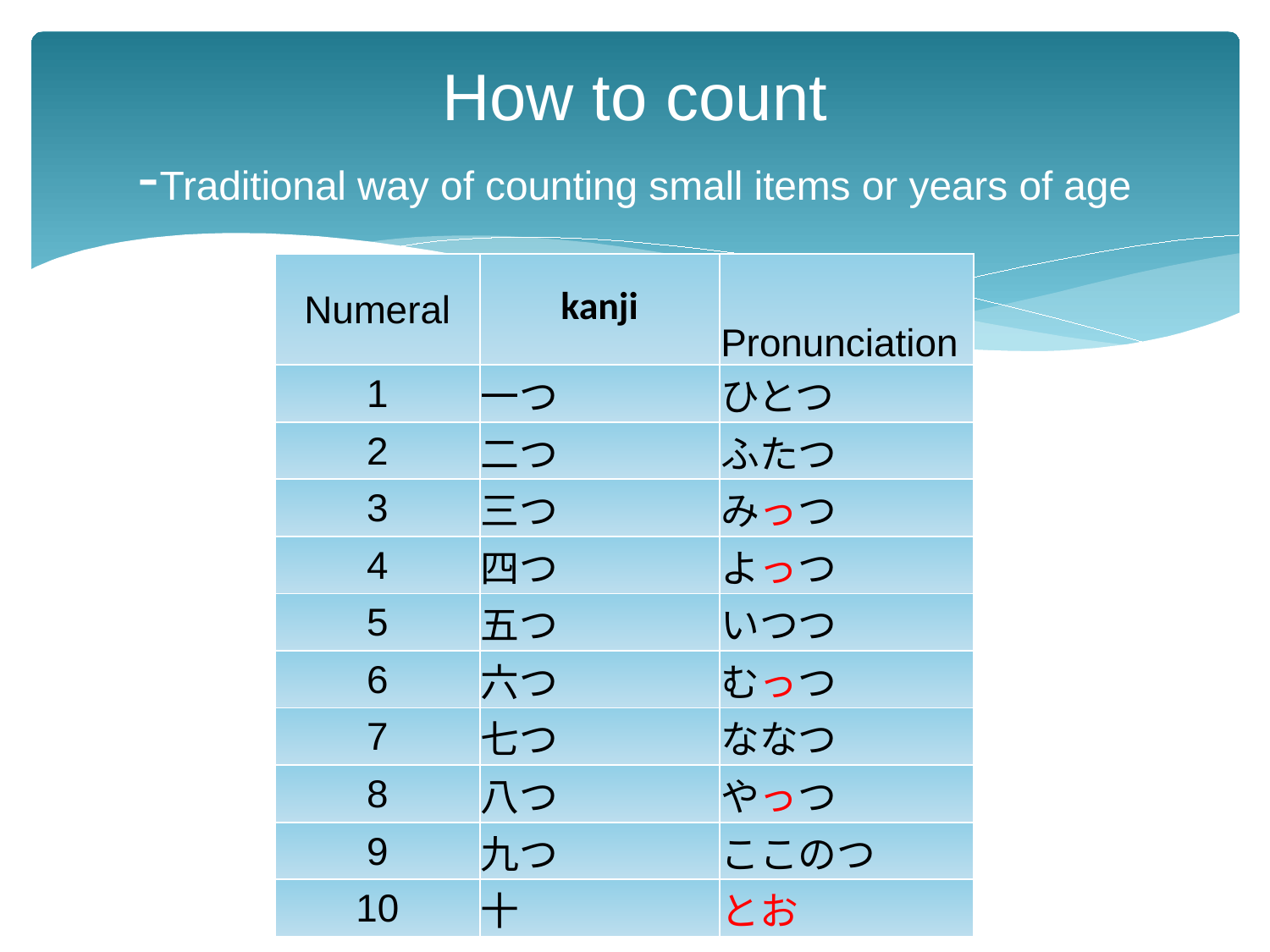

# How to count -Traditional way of counting small items or years of age
| Numeral | kanji | Pronunciation |
| --- | --- | --- |
| 1 | 一つ | ひとつ |
| 2 | 二つ | ふたつ |
| 3 | 三つ | みっつ |
| 4 | 四つ | よっつ |
| 5 | 五つ | いつつ |
| 6 | 六つ | むっつ |
| 7 | 七つ | ななつ |
| 8 | 八つ | やっつ |
| 9 | 九つ | ここのつ |
| 10 | 十 | とお |